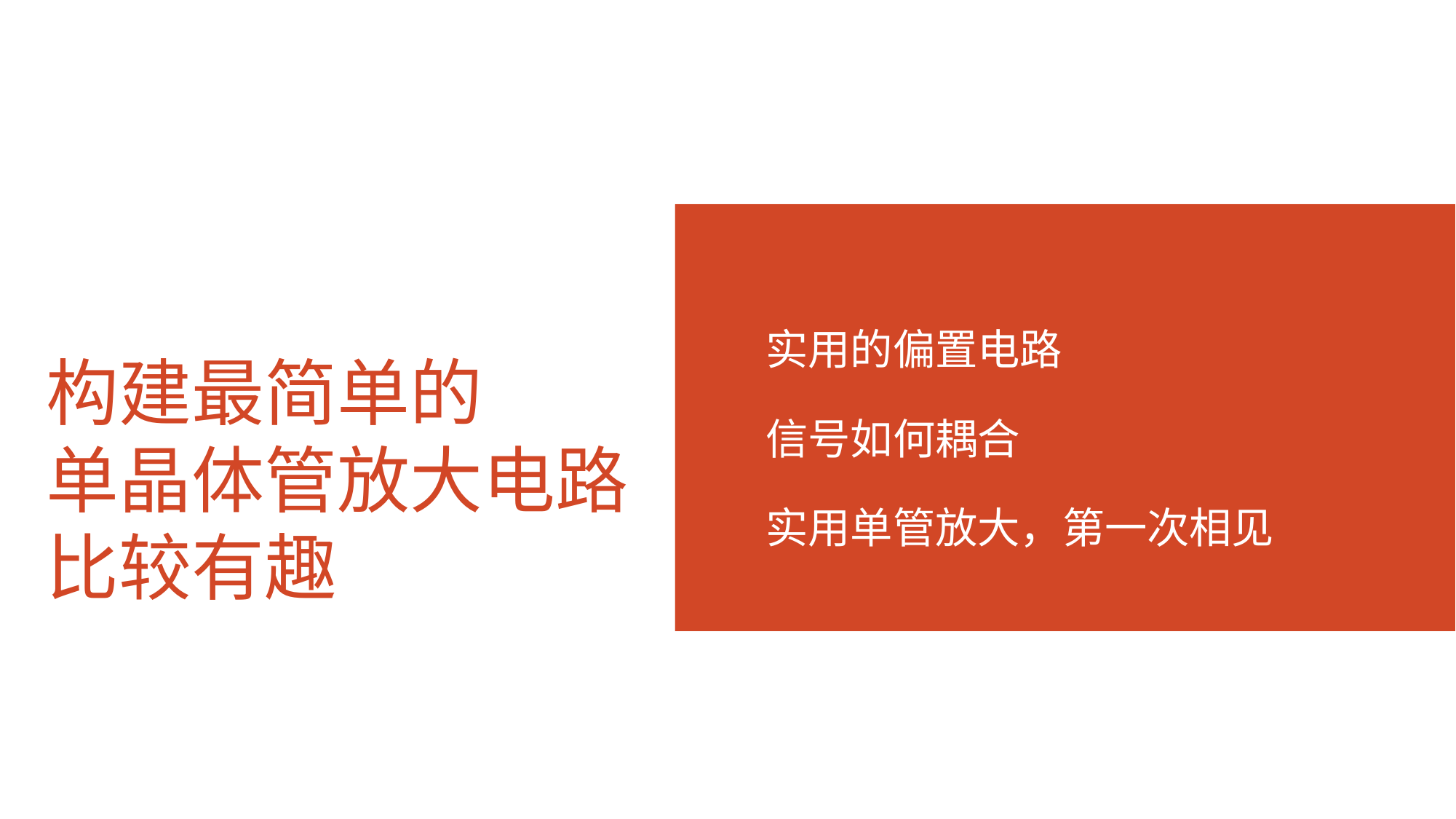

实用的偏置电路
信号如何耦合
实用单管放大，第一次相见
# 构建最简单的 单晶体管放大电路 比较有趣